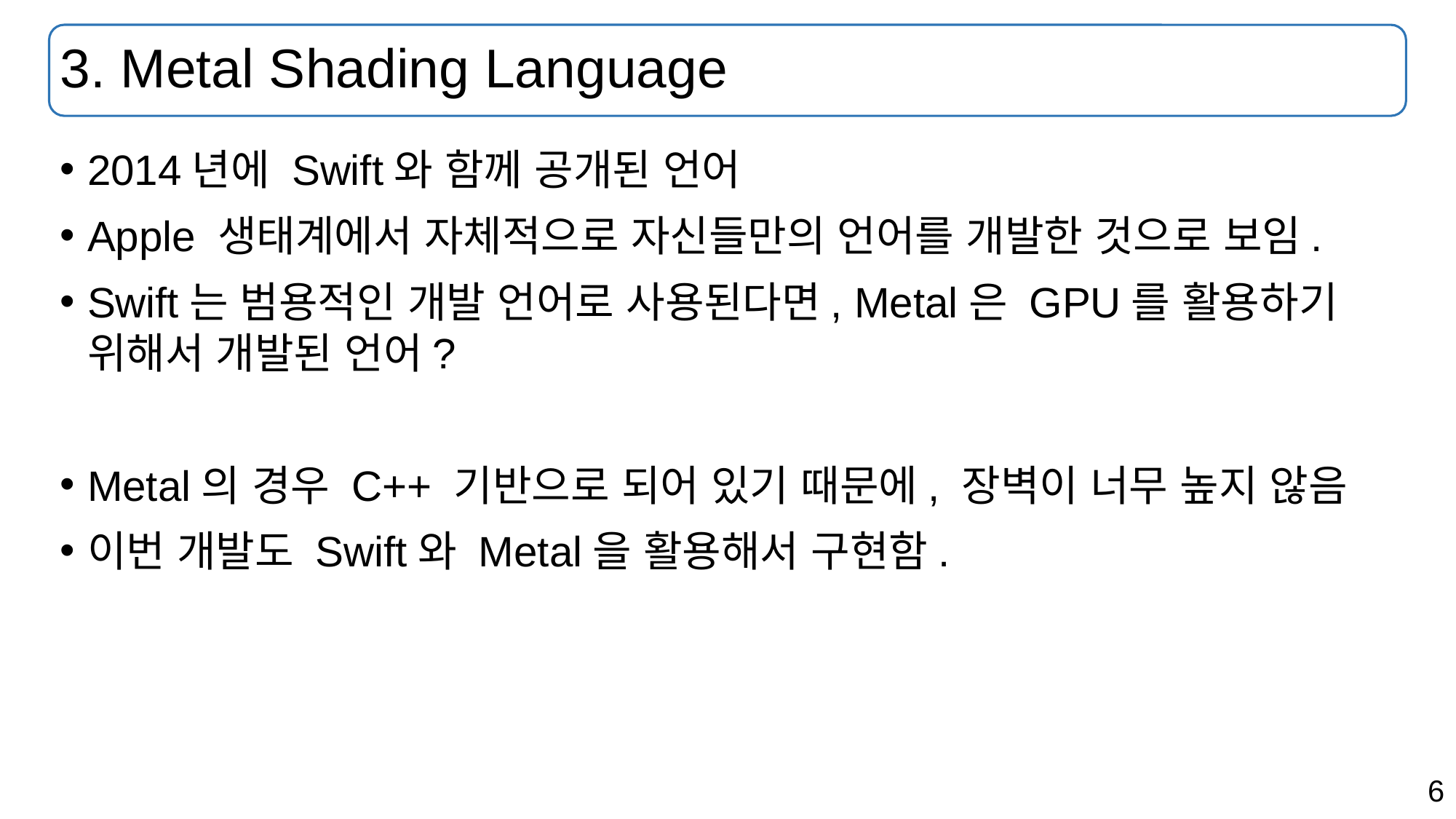

# 3. Metal Shading Language
2014년에 Swift와 함께 공개된 언어
Apple 생태계에서 자체적으로 자신들만의 언어를 개발한 것으로 보임.
Swift는 범용적인 개발 언어로 사용된다면, Metal은 GPU를 활용하기 위해서 개발된 언어?

Metal의 경우 C++ 기반으로 되어 있기 때문에, 장벽이 너무 높지 않음
이번 개발도 Swift와 Metal을 활용해서 구현함.